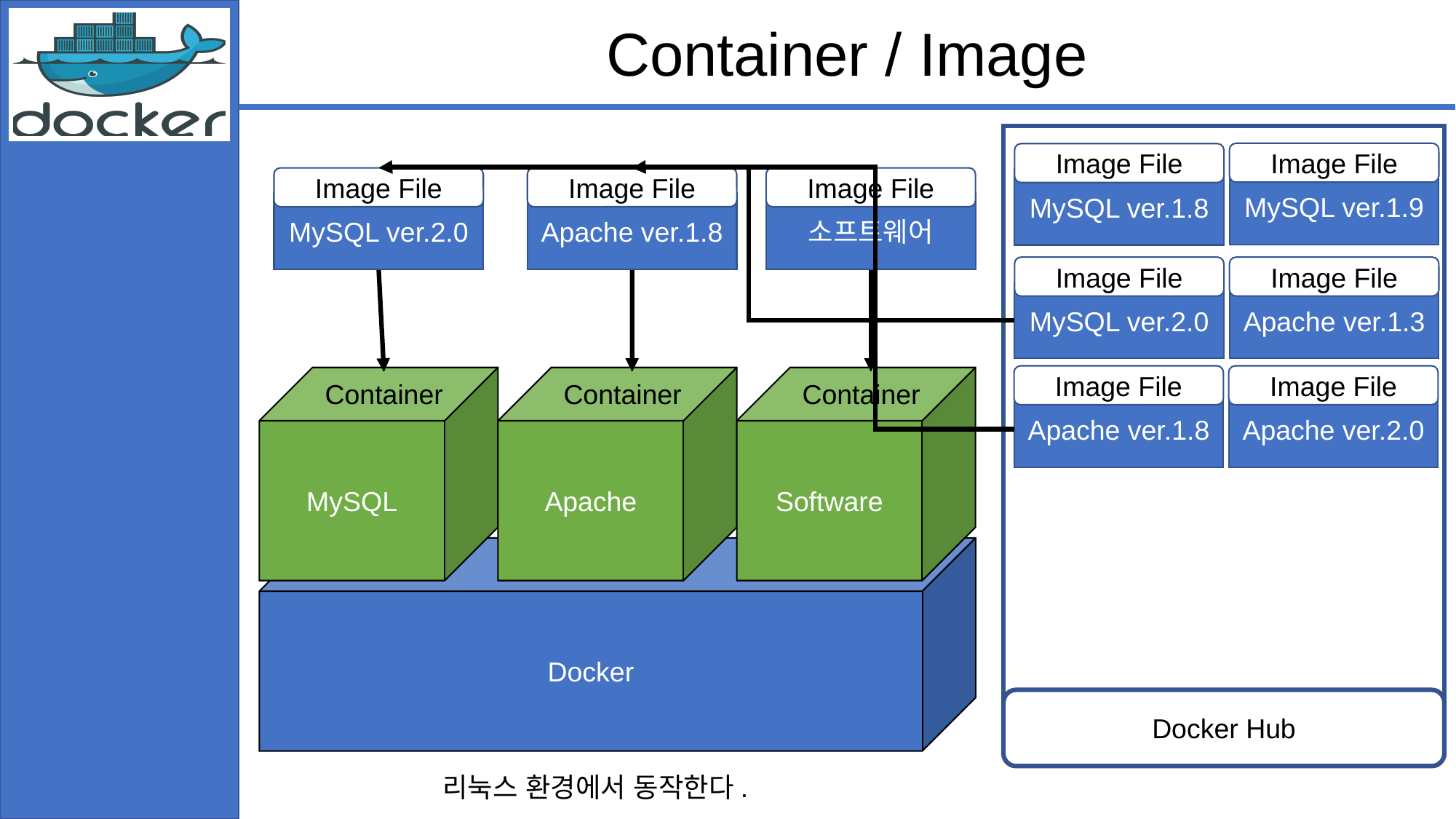

Container / Image

Image File
MySQL ver.1.9
Image File
MySQL ver.1.8
Image File
MySQL ver.2.0
Image File
Apache ver.1.8
Image File
소프트웨어
MySQL
Container
Apache
Container
Software
Container
Docker
리눅스 환경에서 동작한다.
Image File
MySQL ver.2.0
Image File
Apache ver.1.3
Image File
Apache ver.1.8
Image File
Apache ver.2.0
Docker Hub